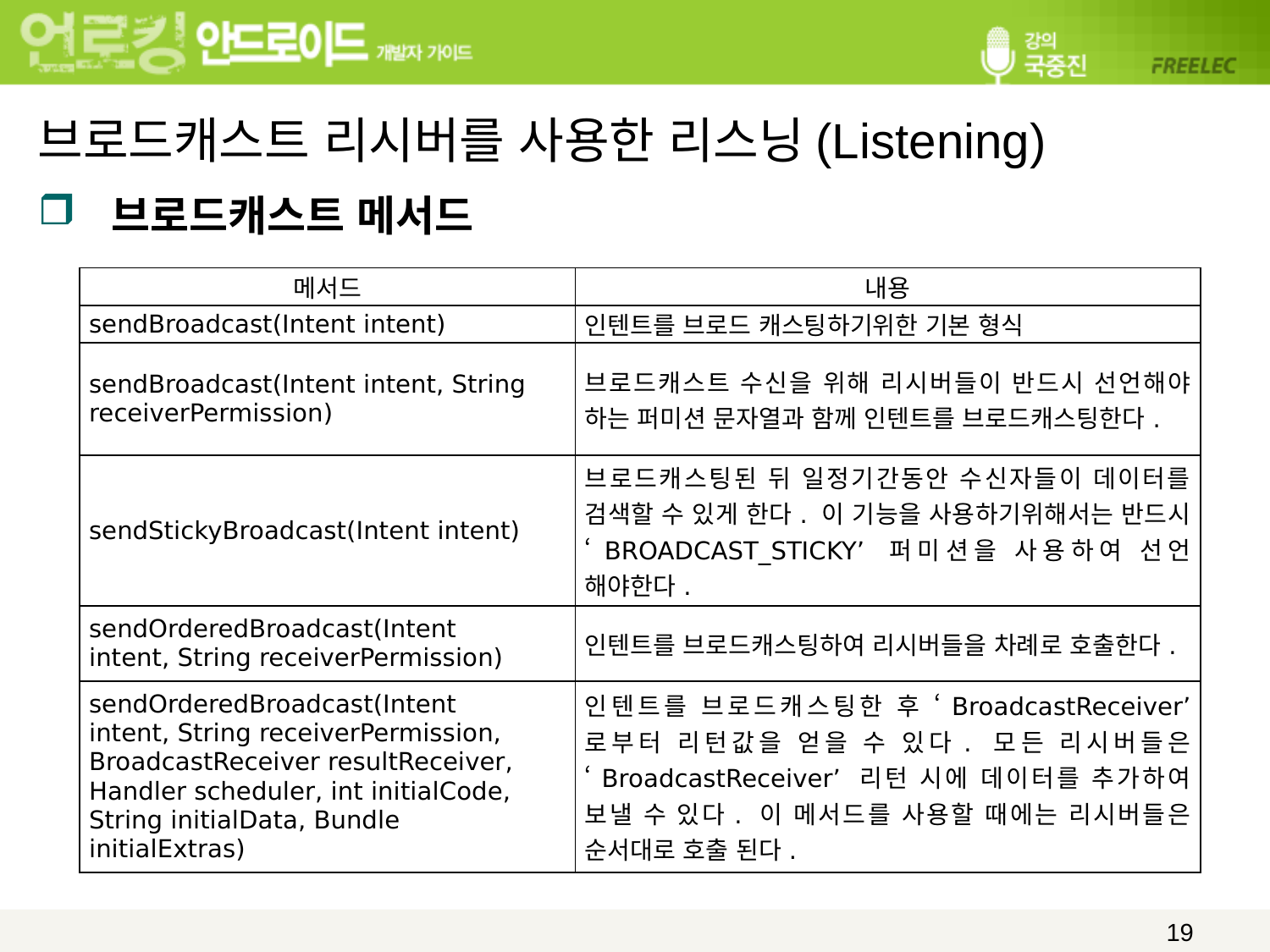

# 브로드캐스트 리시버를 사용한 리스닝(Listening)
브로드캐스트 메서드
| 메서드 | 내용 |
| --- | --- |
| sendBroadcast(Intent intent) | 인텐트를 브로드 캐스팅하기위한 기본 형식 |
| sendBroadcast(Intent intent, String receiverPermission) | 브로드캐스트 수신을 위해 리시버들이 반드시 선언해야 하는 퍼미션 문자열과 함께 인텐트를 브로드캐스팅한다. |
| sendStickyBroadcast(Intent intent) | 브로드캐스팅된 뒤 일정기간동안 수신자들이 데이터를 검색할 수 있게 한다. 이 기능을 사용하기위해서는 반드시 ‘BROADCAST\_STICKY’ 퍼미션을 사용하여 선언 해야한다. |
| sendOrderedBroadcast(Intent intent, String receiverPermission) | 인텐트를 브로드캐스팅하여 리시버들을 차례로 호출한다. |
| sendOrderedBroadcast(Intent intent, String receiverPermission, BroadcastReceiver resultReceiver, Handler scheduler, int initialCode, String initialData, Bundle initialExtras) | 인텐트를 브로드캐스팅한 후 ‘BroadcastReceiver’ 로부터 리턴값을 얻을 수 있다. 모든 리시버들은 ‘BroadcastReceiver’ 리턴 시에 데이터를 추가하여 보낼 수 있다. 이 메서드를 사용할 때에는 리시버들은 순서대로 호출 된다. |
19